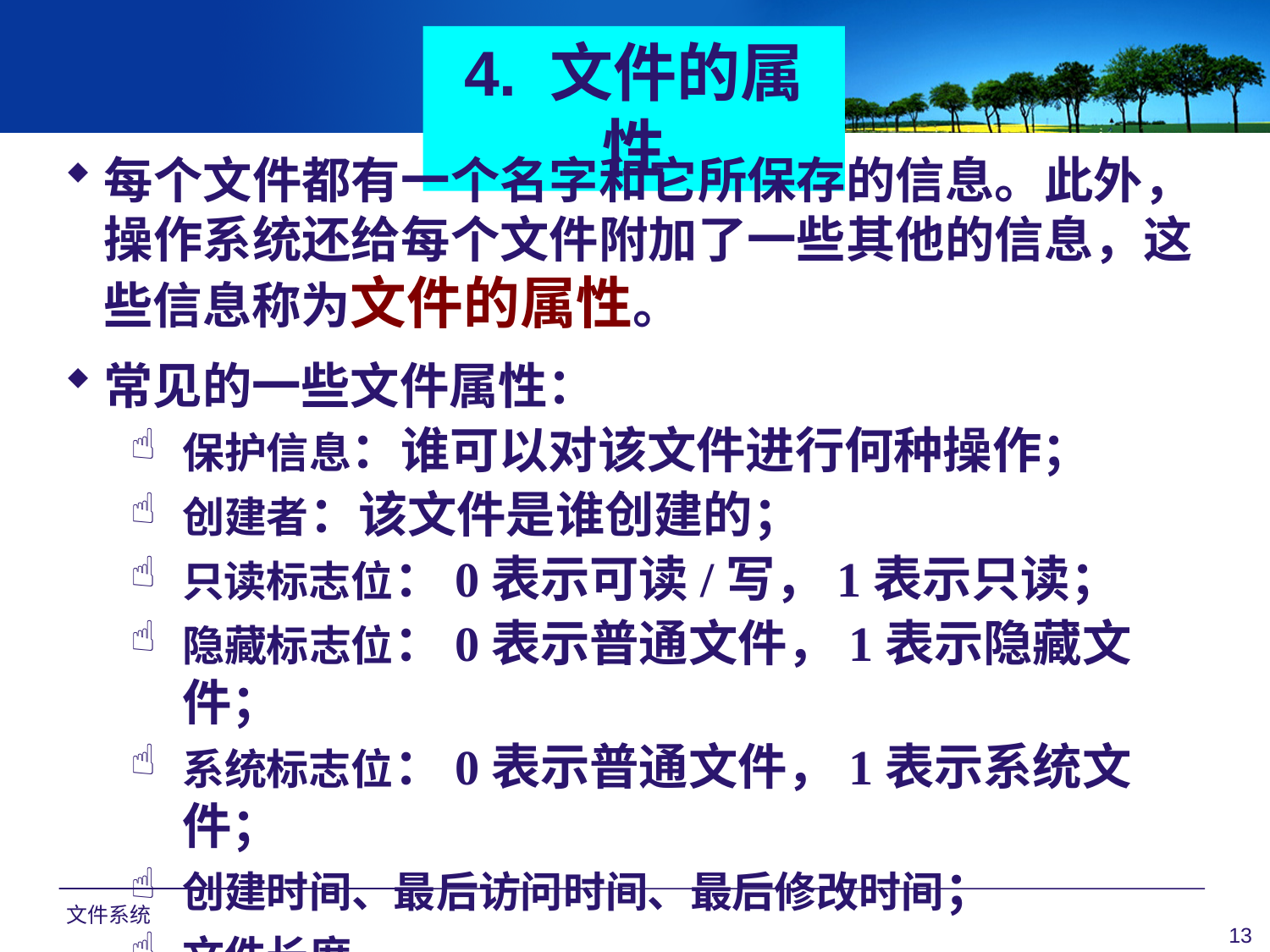

4. 文件的属性
每个文件都有一个名字和它所保存的信息。此外，操作系统还给每个文件附加了一些其他的信息，这些信息称为文件的属性。
常见的一些文件属性：
保护信息：谁可以对该文件进行何种操作；
创建者：该文件是谁创建的；
只读标志位：0表示可读/写，1表示只读；
隐藏标志位：0表示普通文件，1表示隐藏文件；
系统标志位：0表示普通文件，1表示系统文件；
创建时间、最后访问时间、最后修改时间；
文件长度。
文件系统
13